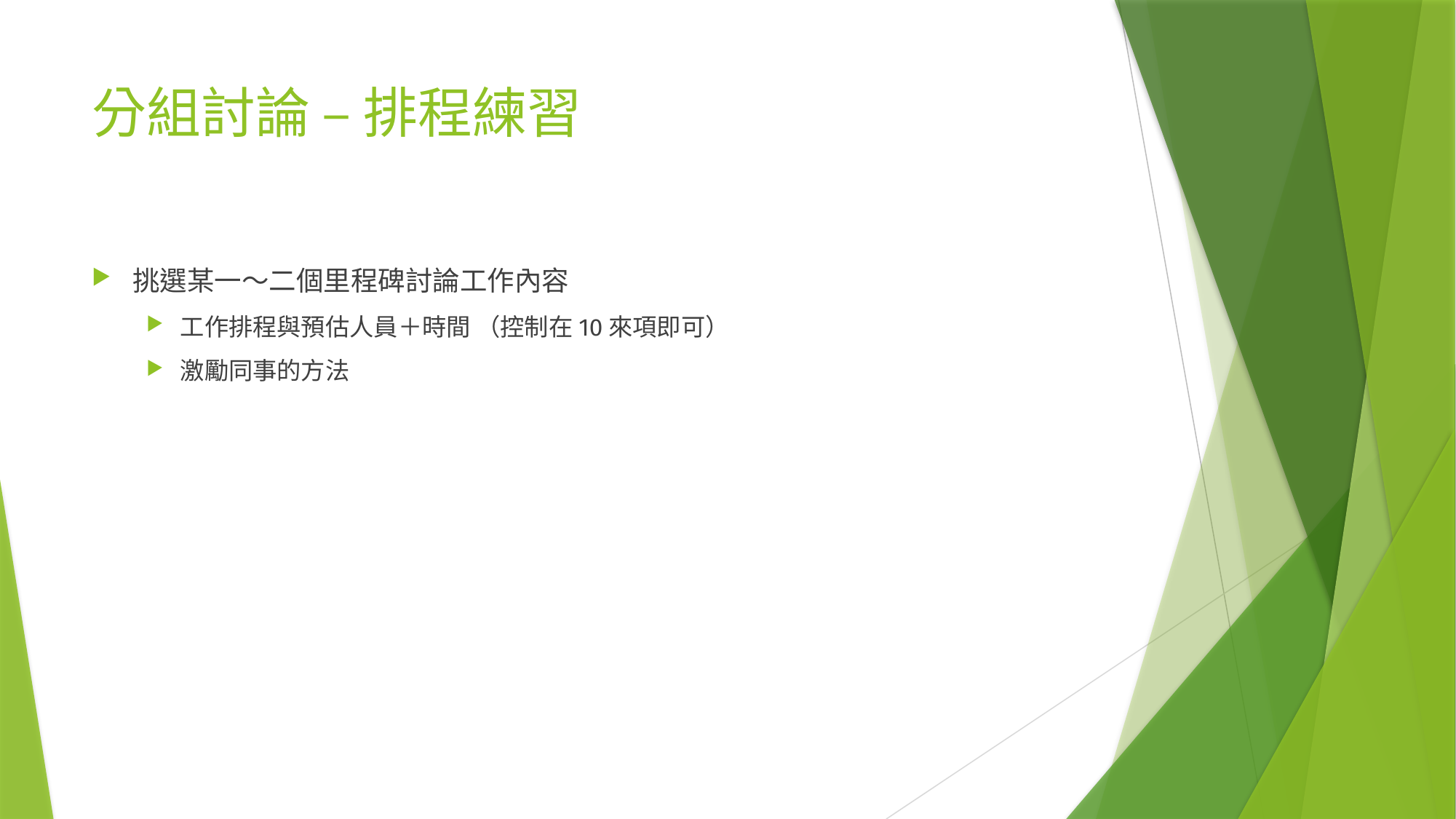

# 分組討論 – 排程練習
挑選某一～二個里程碑討論工作內容
工作排程與預估人員＋時間 （控制在10來項即可）
激勵同事的方法